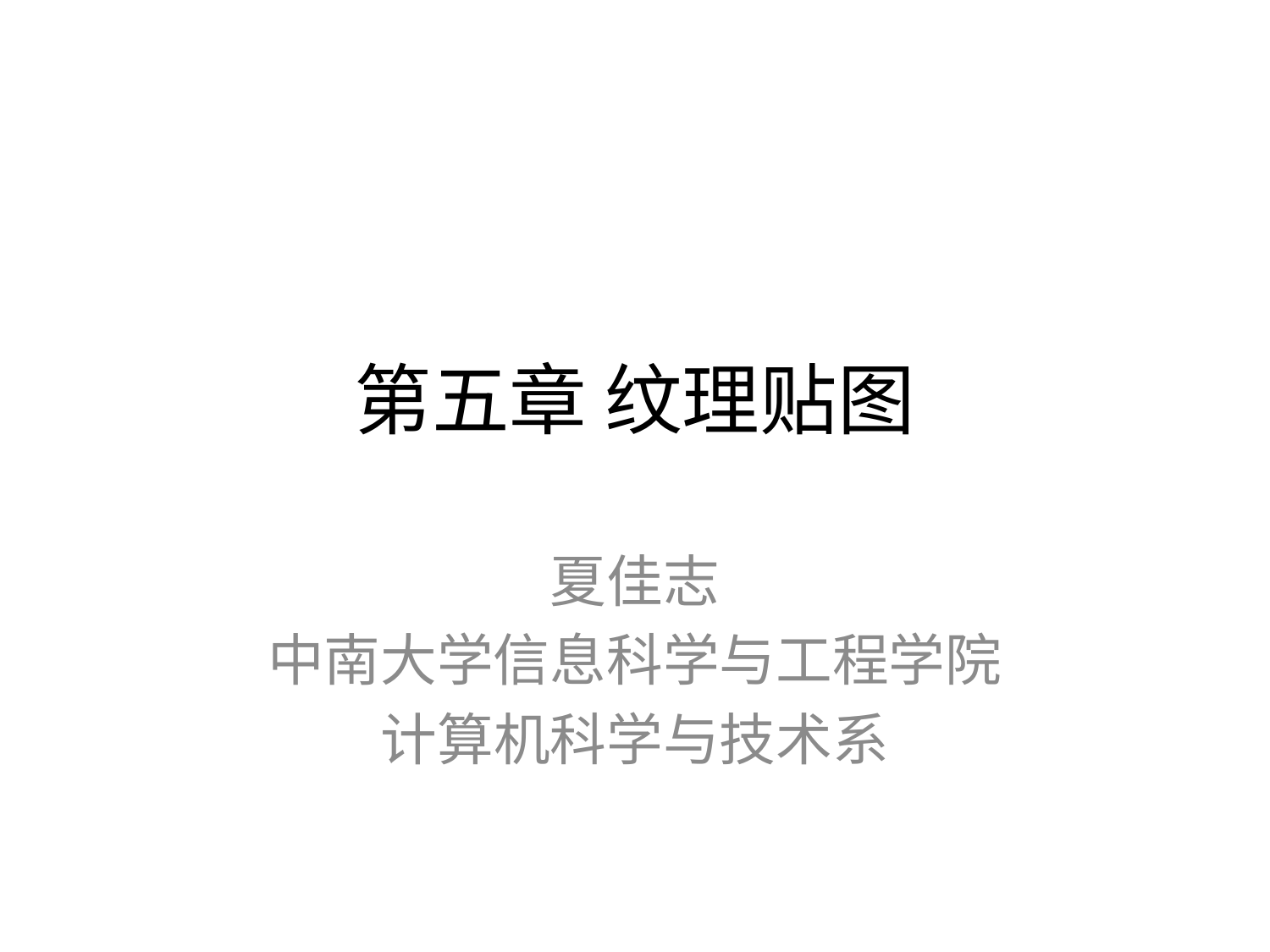

# 第五章 纹理贴图
夏佳志
中南大学信息科学与工程学院
计算机科学与技术系